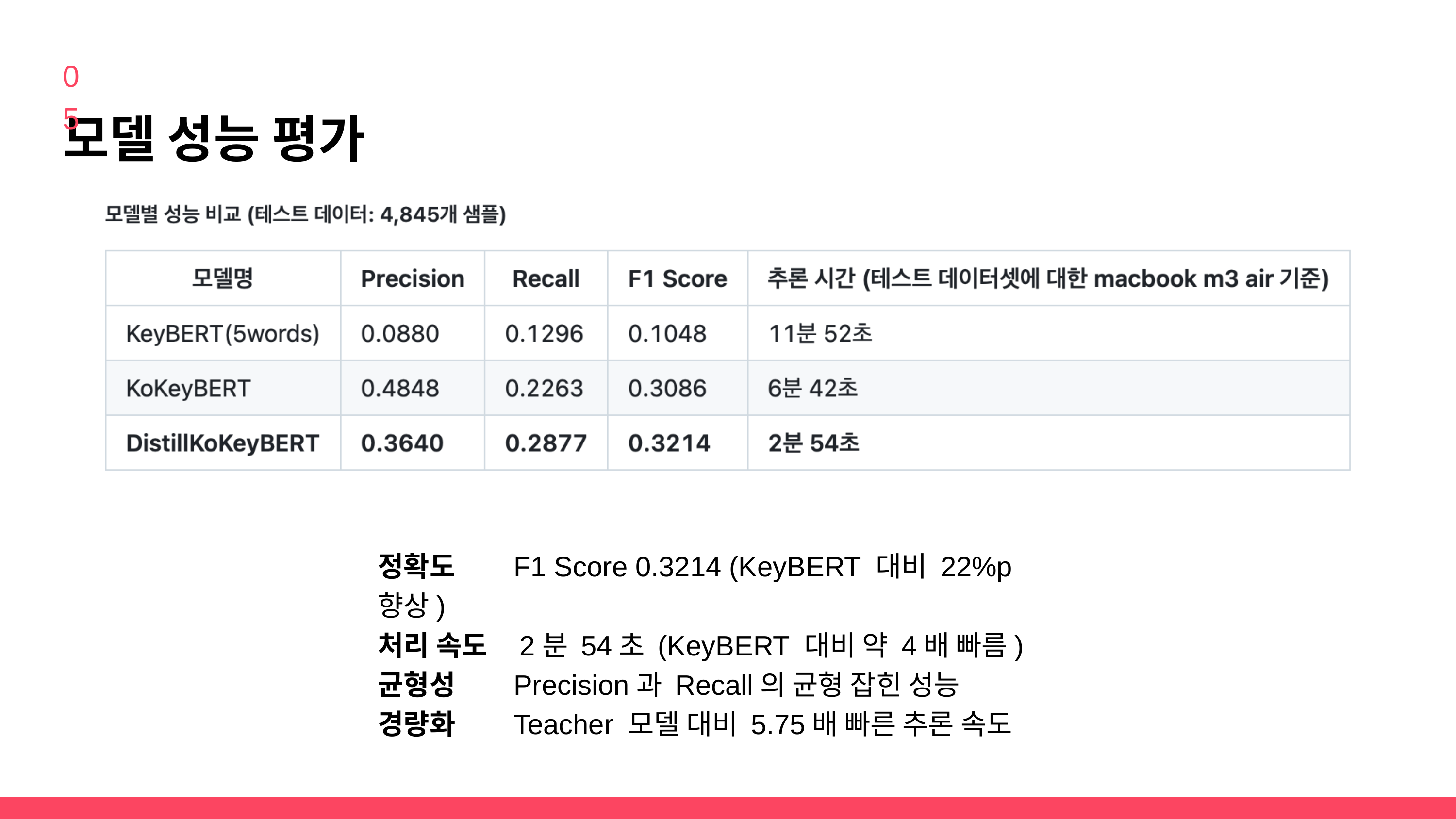

05
모델 성능 평가

정확도        F1 Score 0.3214 (KeyBERT 대비 22%p 향상)
처리 속도    2분 54초 (KeyBERT 대비 약 4배 빠름)
균형성        Precision과 Recall의 균형 잡힌 성능
경량화        Teacher 모델 대비 5.75배 빠른 추론 속도